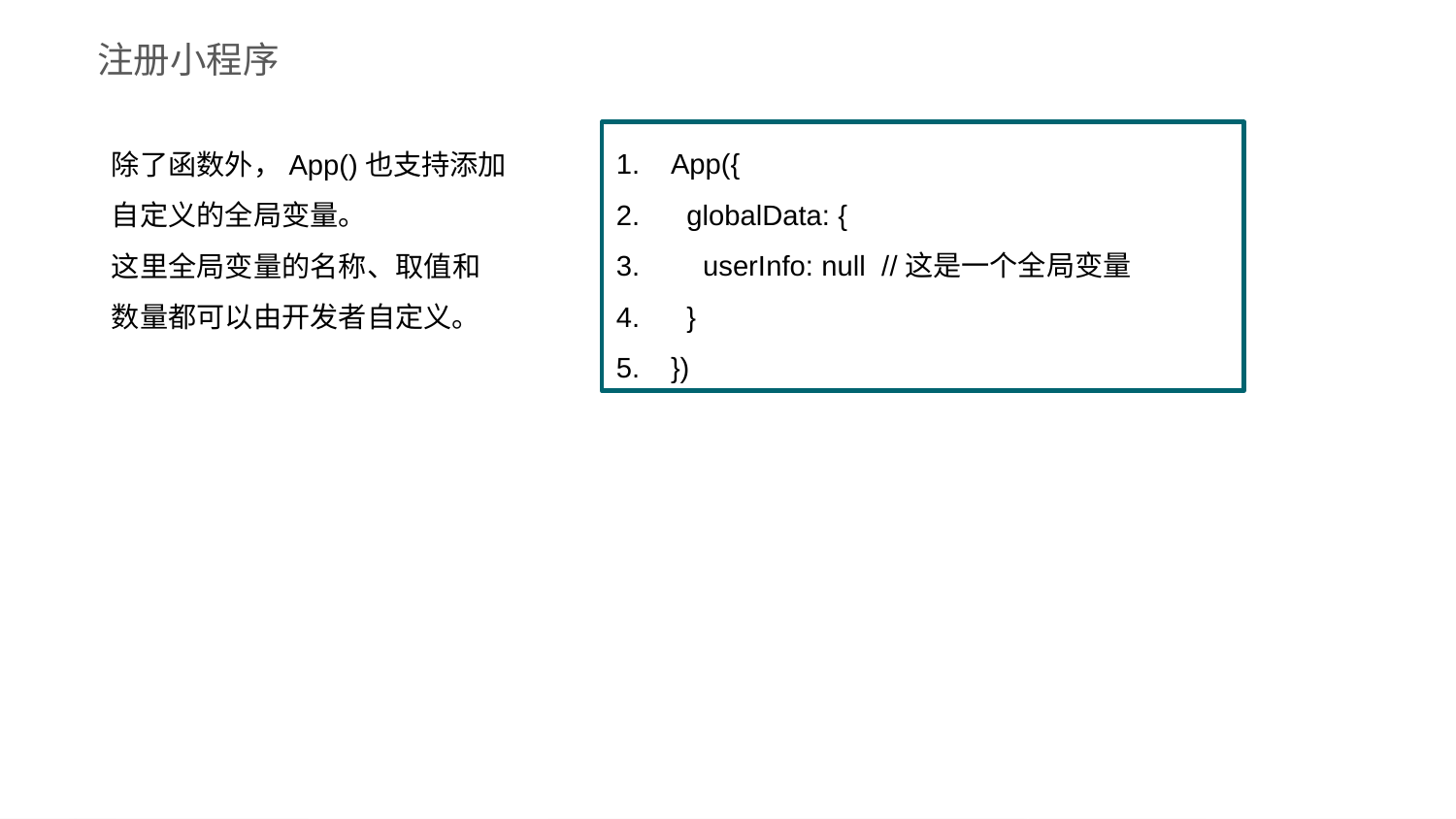

注册小程序
App({
  globalData: {
    userInfo: null  //这是一个全局变量
  }
})
除了函数外，App()也支持添加自定义的全局变量。
这里全局变量的名称、取值和数量都可以由开发者自定义。